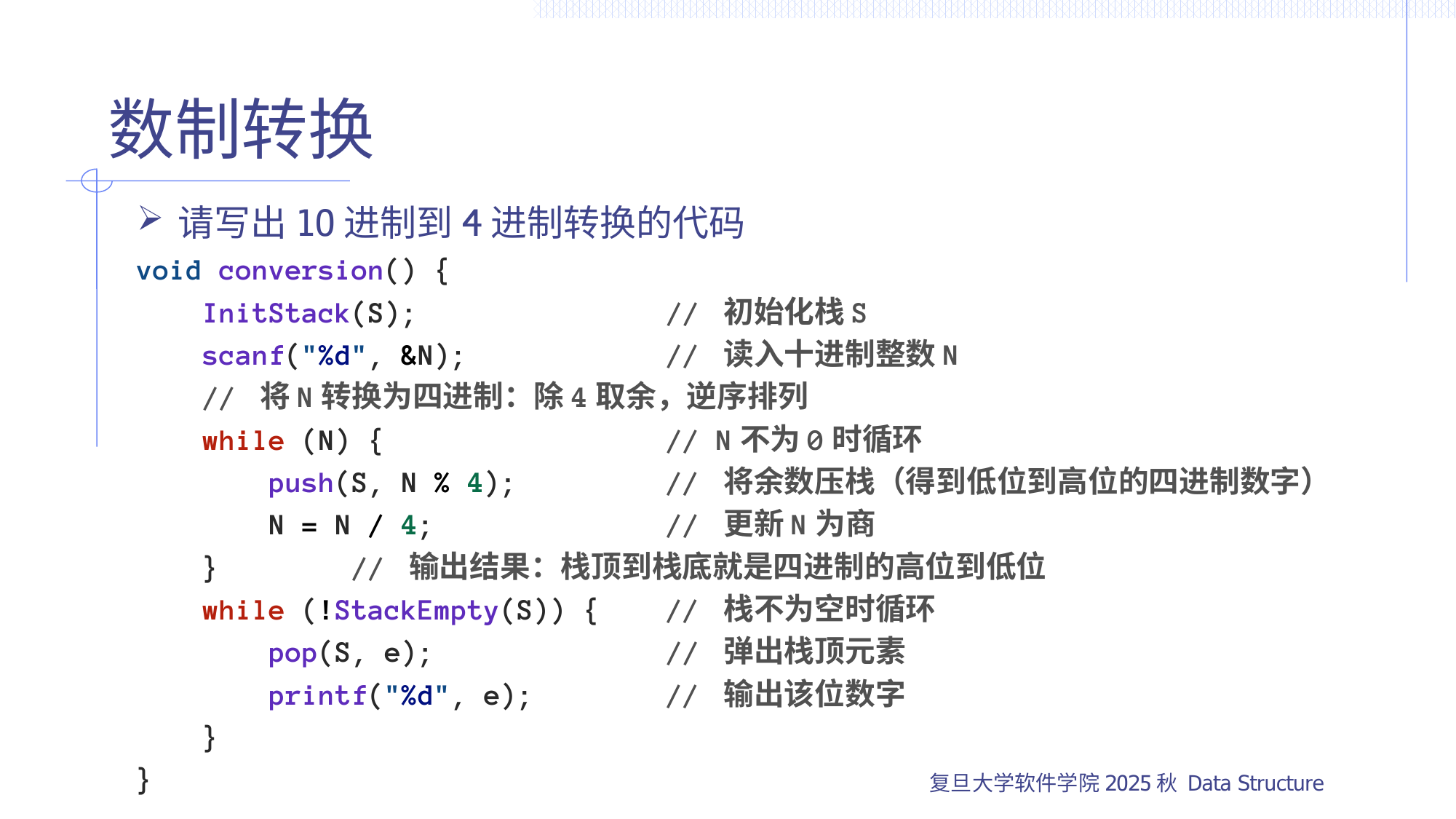

# 数制转换
请写出10进制到4进制转换的代码
void conversion() {
    InitStack(S);               // 初始化栈S
    scanf("%d", &N);            // 读入十进制整数N
    // 将N转换为四进制：除4取余，逆序排列
    while (N) {                 // N不为0时循环
        push(S, N % 4);         // 将余数压栈（得到低位到高位的四进制数字）
        N = N / 4;              // 更新N为商
    }        // 输出结果：栈顶到栈底就是四进制的高位到低位
    while (!StackEmpty(S)) {    // 栈不为空时循环
        pop(S, e);              // 弹出栈顶元素
        printf("%d", e);        // 输出该位数字
    }
}